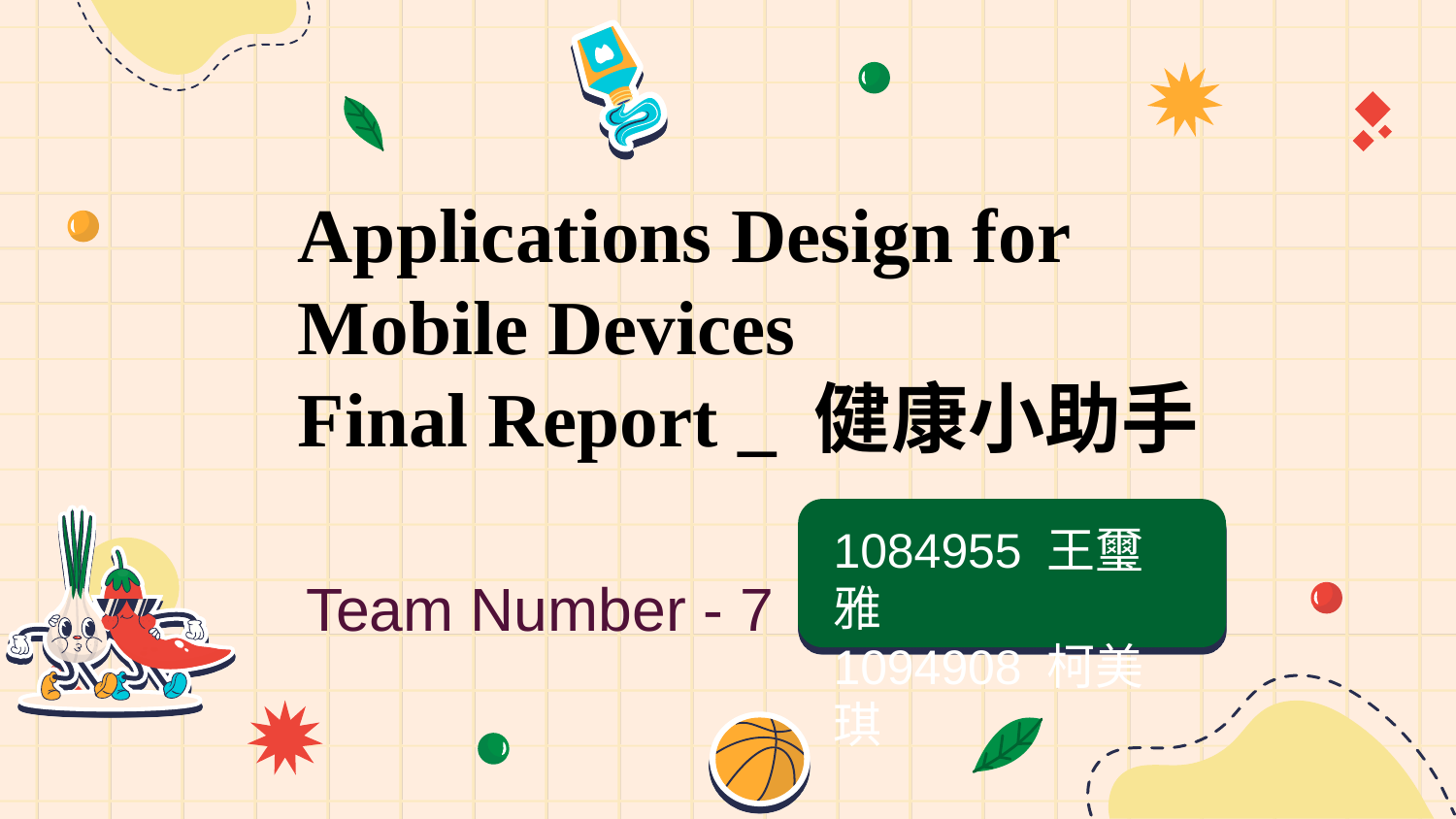

# Applications Design for
Mobile Devices
Final Report _ 健康小助手

1084955 王璽雅
1094908 柯美琪

Team Number - 7